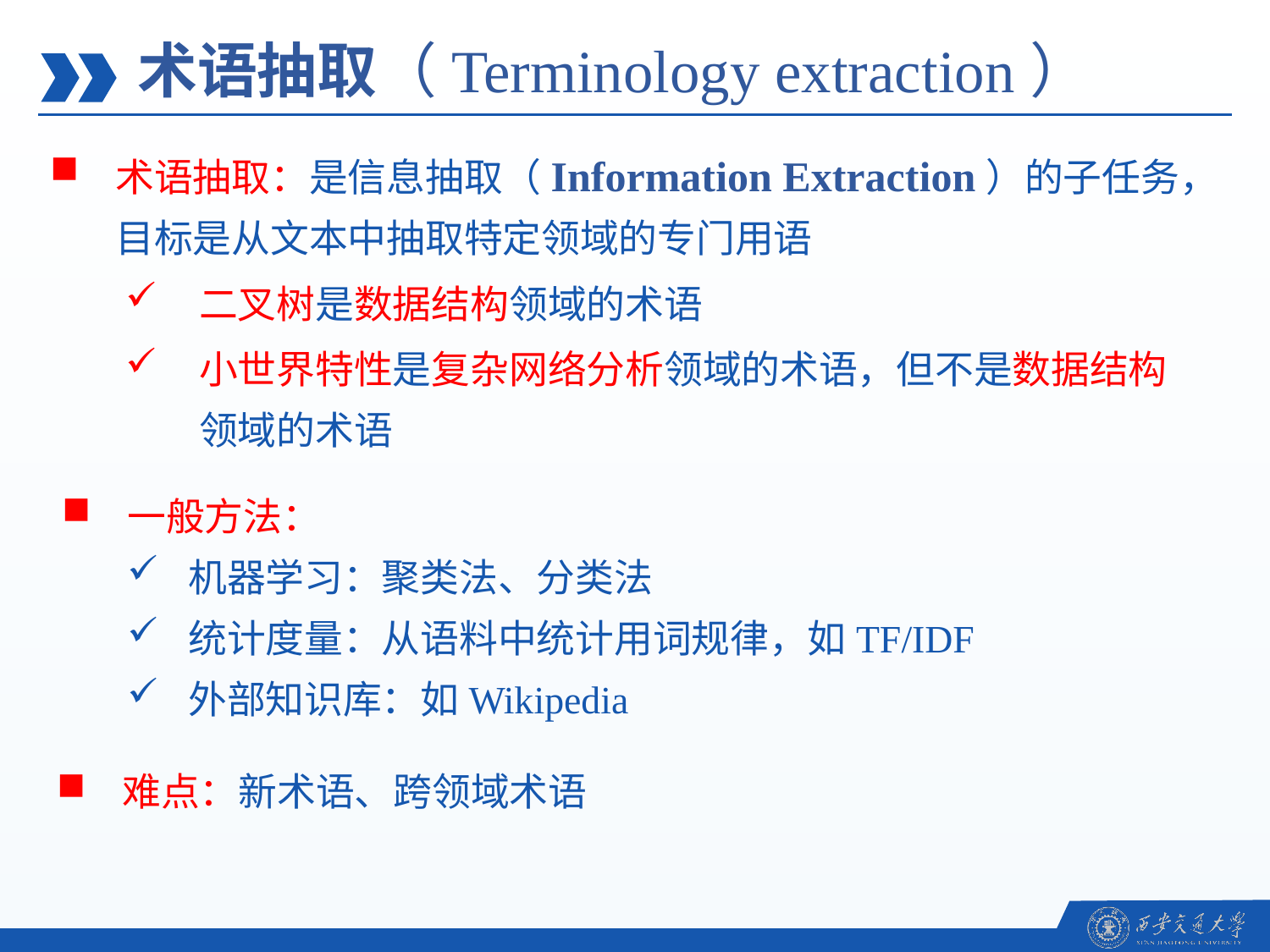

术语抽取（Terminology extraction）

术语抽取：是信息抽取（Information Extraction）的子任务，目标是从文本中抽取特定领域的专门用语
二叉树是数据结构领域的术语
小世界特性是复杂网络分析领域的术语，但不是数据结构领域的术语
一般方法：
机器学习：聚类法、分类法
统计度量：从语料中统计用词规律，如TF/IDF
外部知识库：如Wikipedia

难点：新术语、跨领域术语